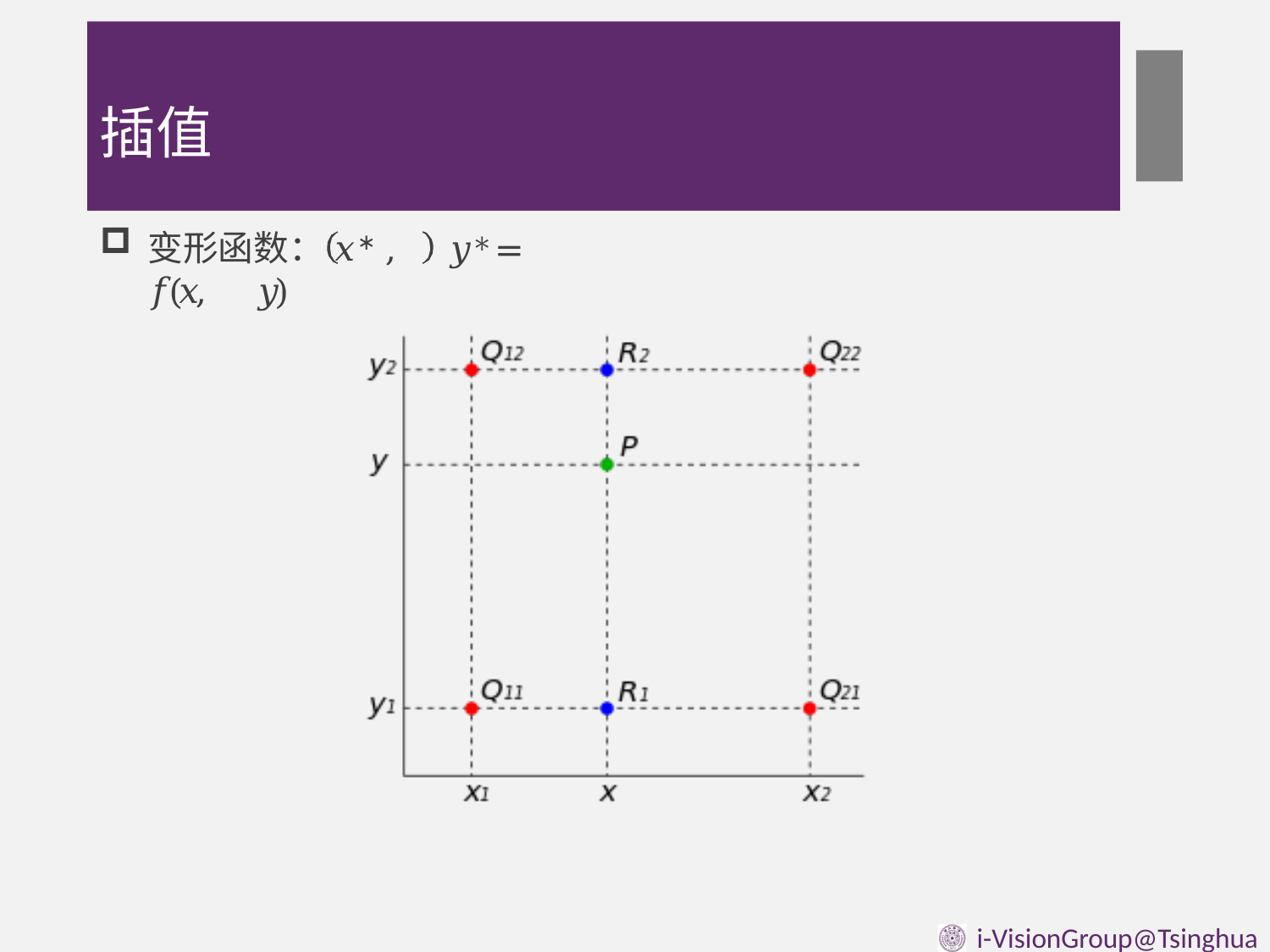

# 插值
变形函数： 𝑥∗,     𝑦∗	= 𝑓(𝑥,        𝑦)